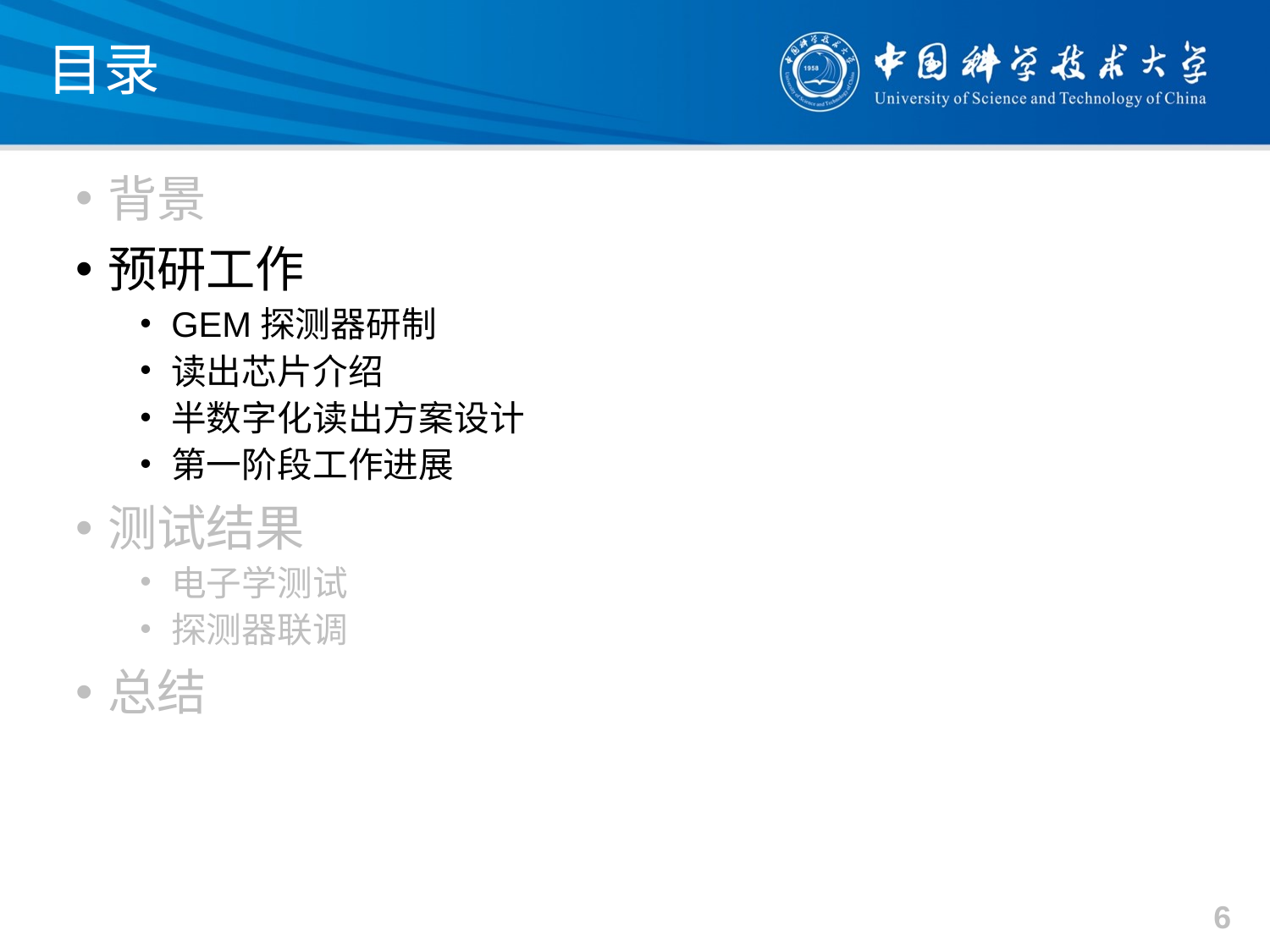

# 目录
背景
预研工作
GEM探测器研制
读出芯片介绍
半数字化读出方案设计
第一阶段工作进展
测试结果
电子学测试
探测器联调
总结
6